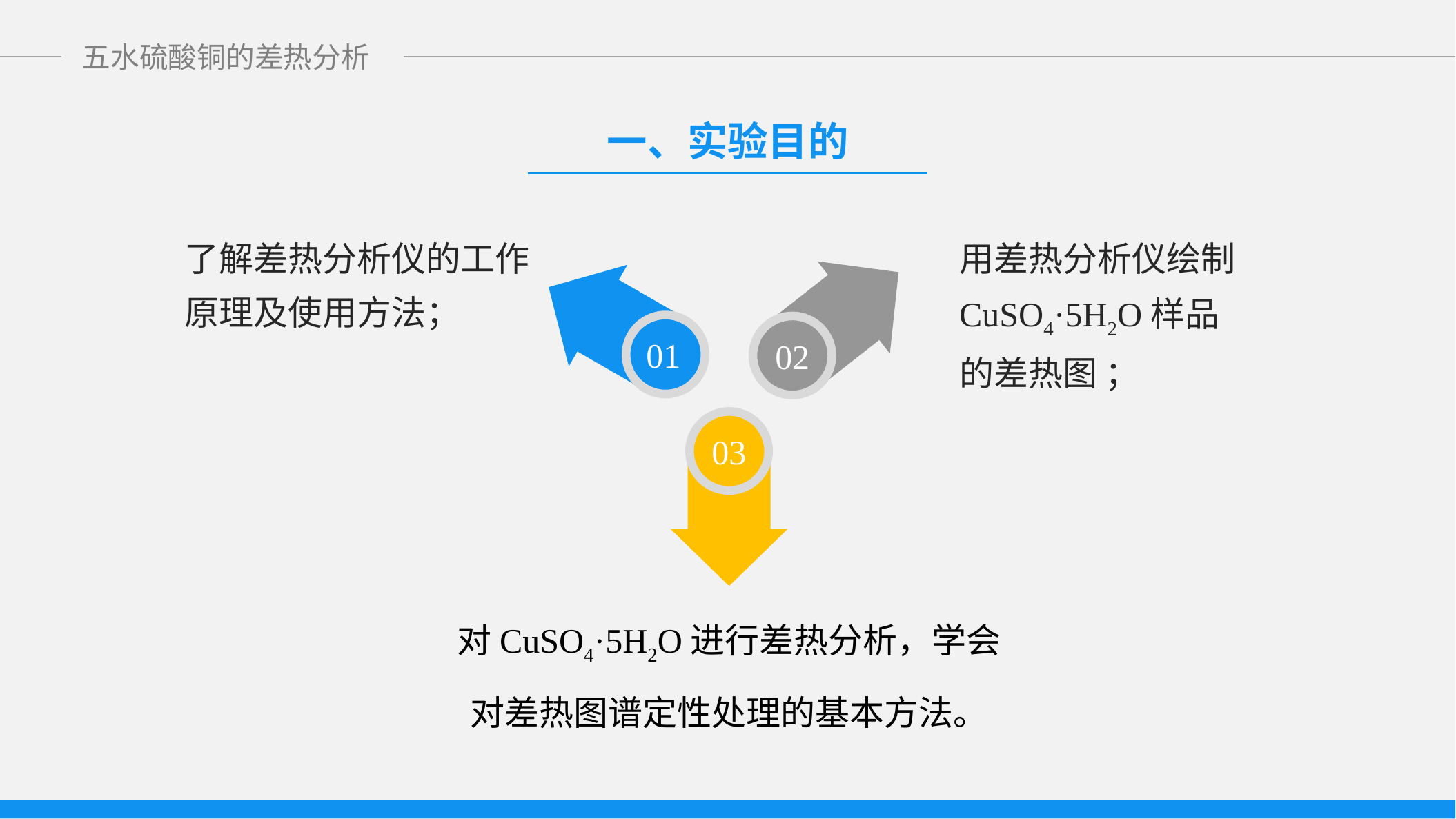

一、实验目的
了解差热分析仪的工作原理及使用方法；
用差热分析仪绘制CuSO4·5H2O样品的差热图 ；

02

01

03
对CuSO4·5H2O进行差热分析，学会对差热图谱定性处理的基本方法。